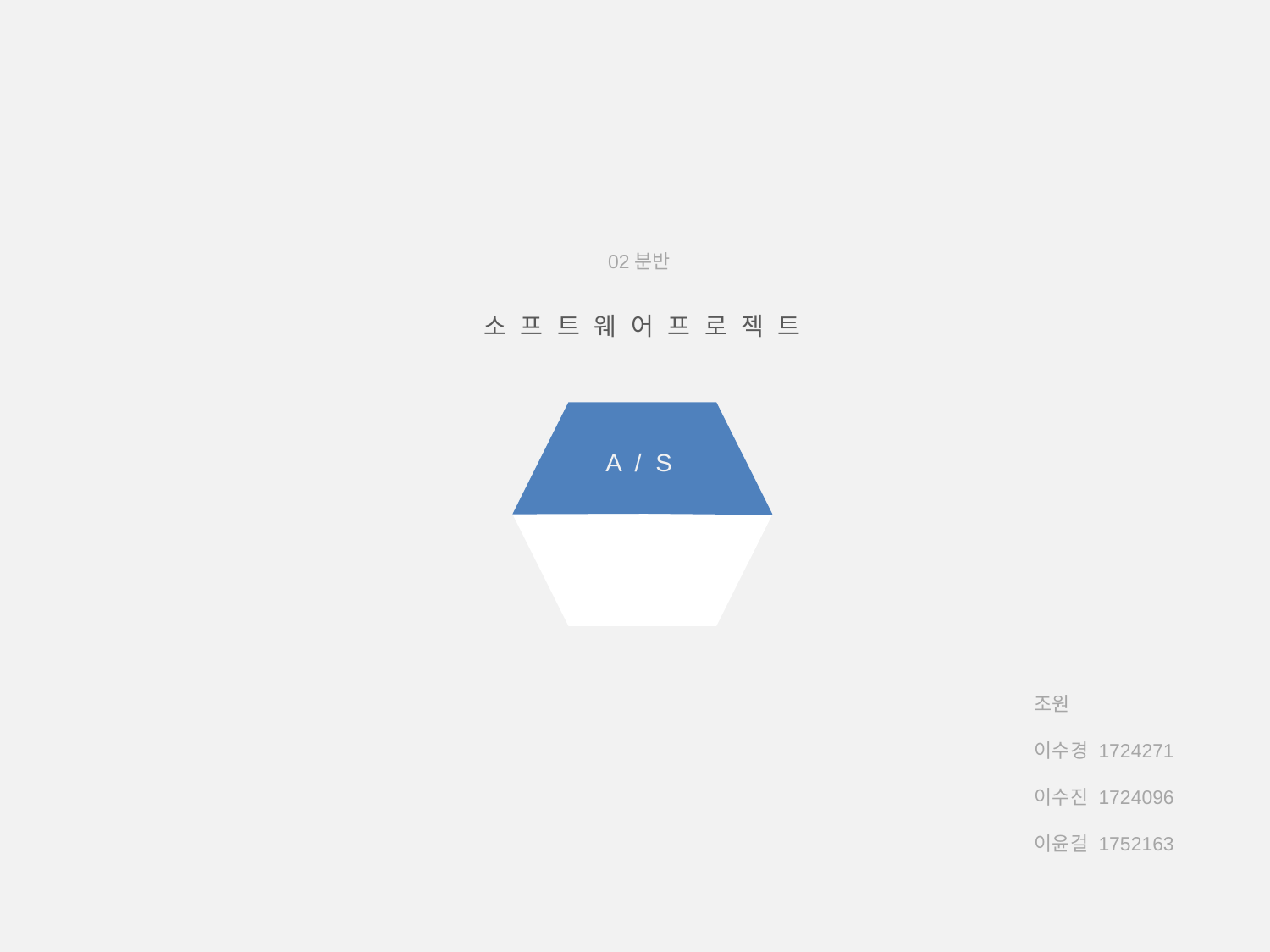

02분반
소  프  트  웨  어  프  로  젝  트

A  /  S
조원

이수경 1724271

이수진 1724096

이윤걸 1752163